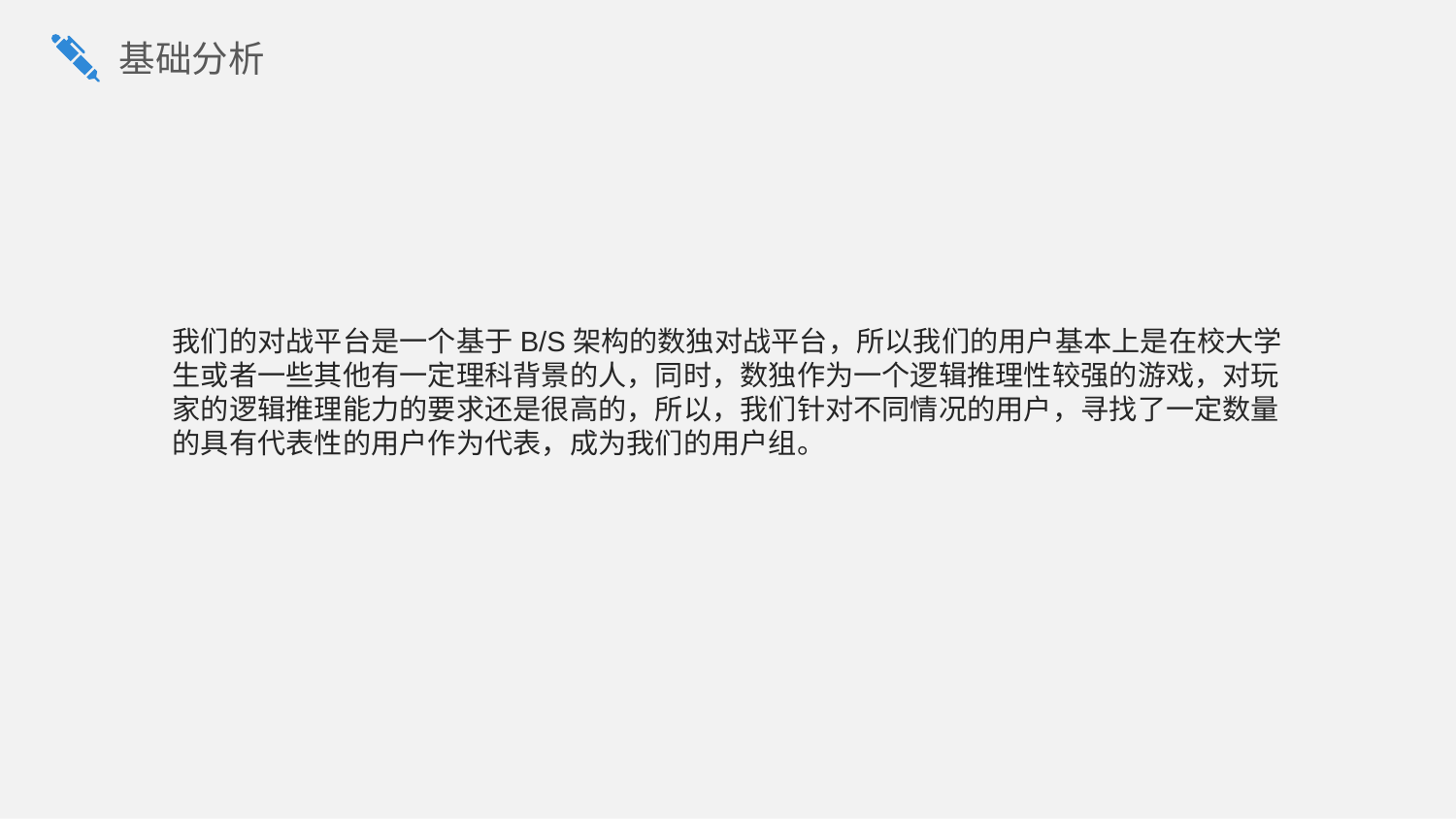

基础分析
我们的对战平台是一个基于B/S架构的数独对战平台，所以我们的用户基本上是在校大学生或者一些其他有一定理科背景的人，同时，数独作为一个逻辑推理性较强的游戏，对玩家的逻辑推理能力的要求还是很高的，所以，我们针对不同情况的用户，寻找了一定数量的具有代表性的用户作为代表，成为我们的用户组。